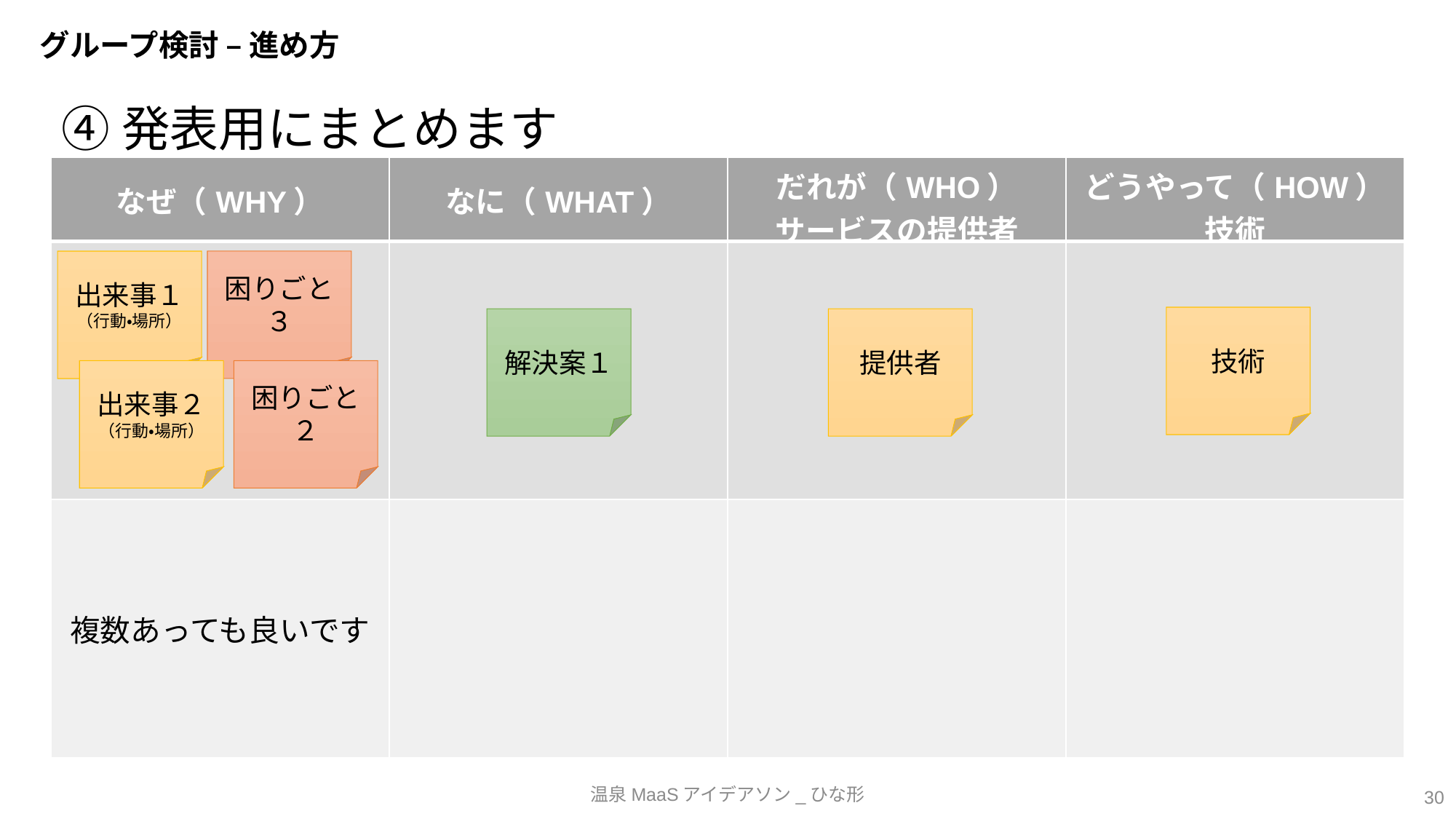

# グループ検討 – 進め方
④発表用にまとめます

| なぜ（WHY） | なに（WHAT） | だれが（WHO） サービスの提供者 | どうやって（HOW） 技術 |
| --- | --- | --- | --- |
|  |  |  |  |
| 複数あっても良いです |  |  |  |
困りごと
３
出来事１
（行動・場所）
技術
解決案１
提供者
出来事２
（行動・場所）
困りごと
２
温泉MaaSアイデアソン_ひな形
30